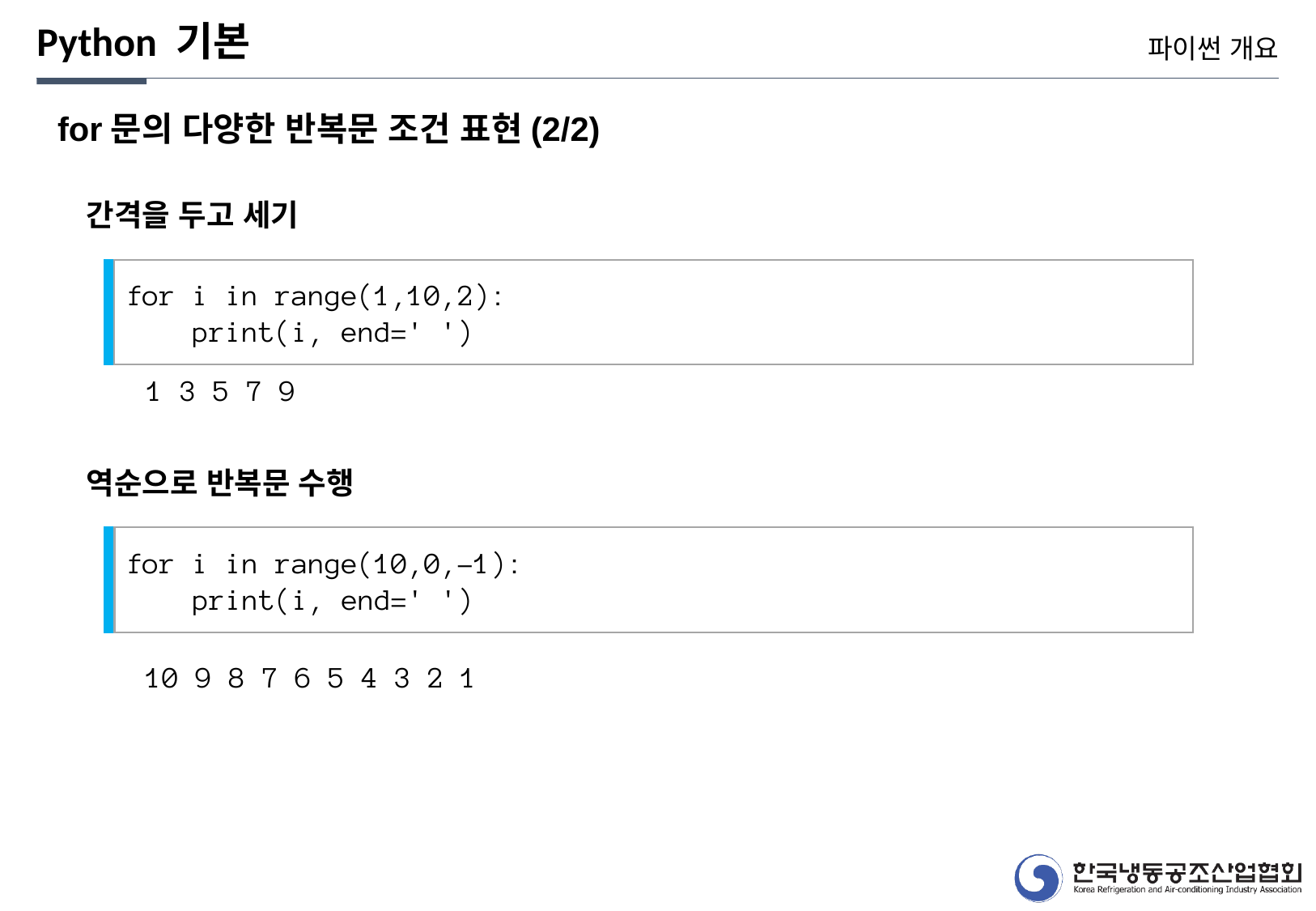

Python 기본
파이썬 개요
for문의 다양한 반복문 조건 표현(2/2)
간격을 두고 세기

for i in range(1,10,2):
    print(i, end=' ')
1 3 5 7 9
역순으로 반복문 수행

for i in range(10,0,-1):
    print(i, end=' ')
10 9 8 7 6 5 4 3 2 1